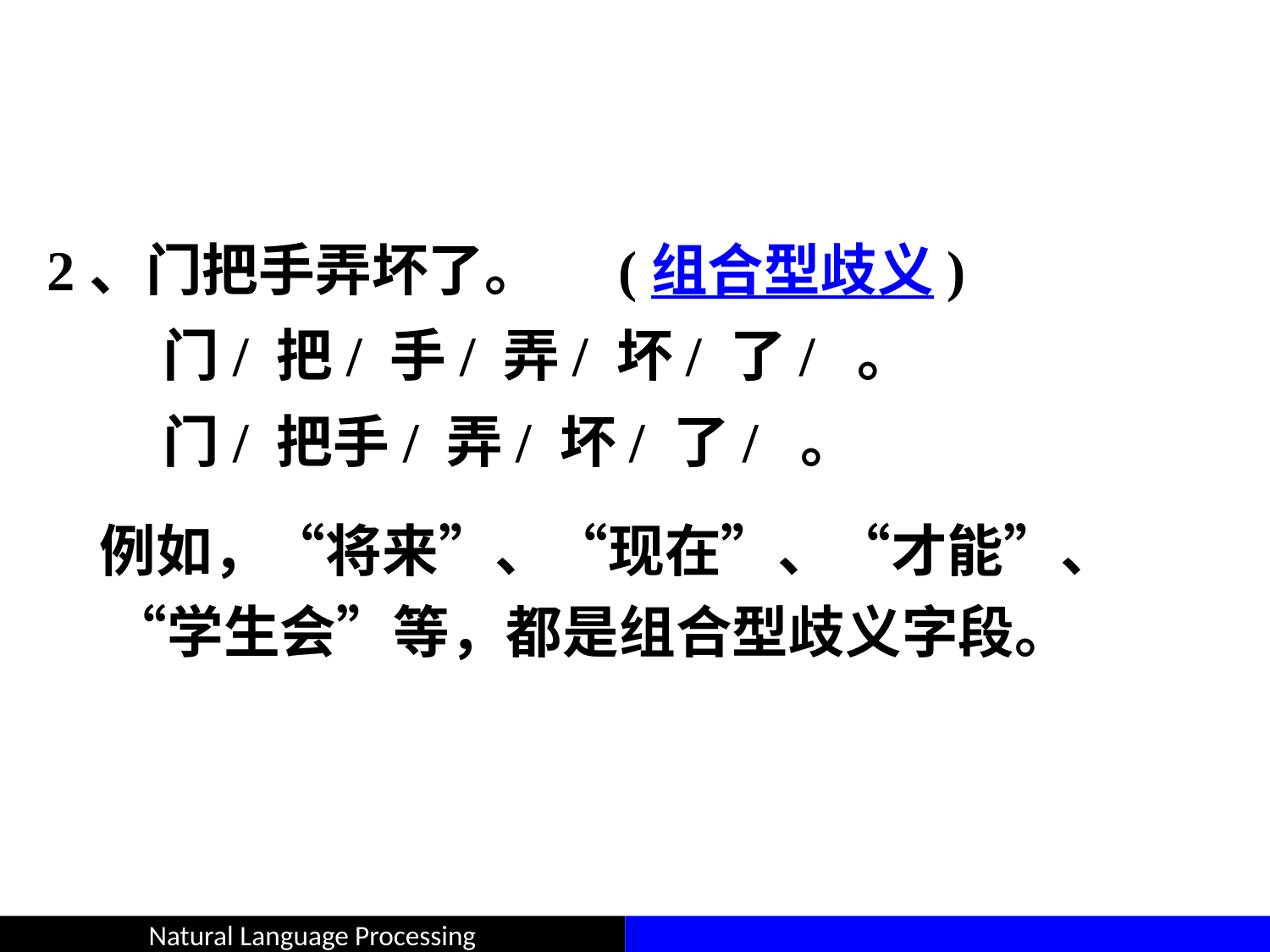

#
2、门把手弄坏了。 	(组合型歧义)
   门/ 把/ 手/ 弄/ 坏/ 了/  。
   门/ 把手/ 弄/ 坏/ 了/  。
   例如，“将来”、“现在”、“才能”、“学生会”等，都是组合型歧义字段。